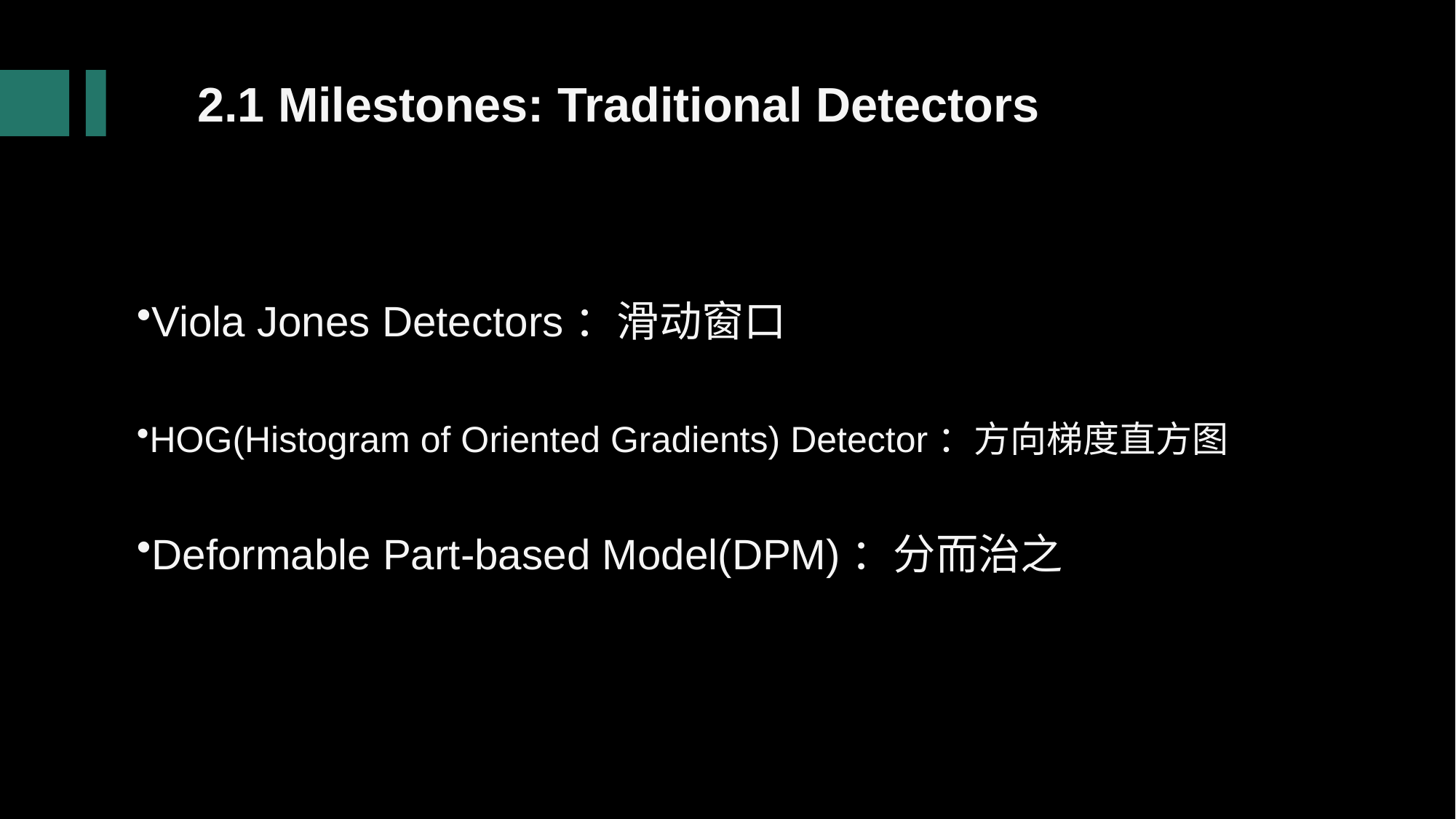

2.1 Milestones: Traditional Detectors

Viola Jones Detectors：滑动窗口
HOG(Histogram of Oriented Gradients) Detector：方向梯度直方图
Deformable Part-based Model(DPM)：分而治之